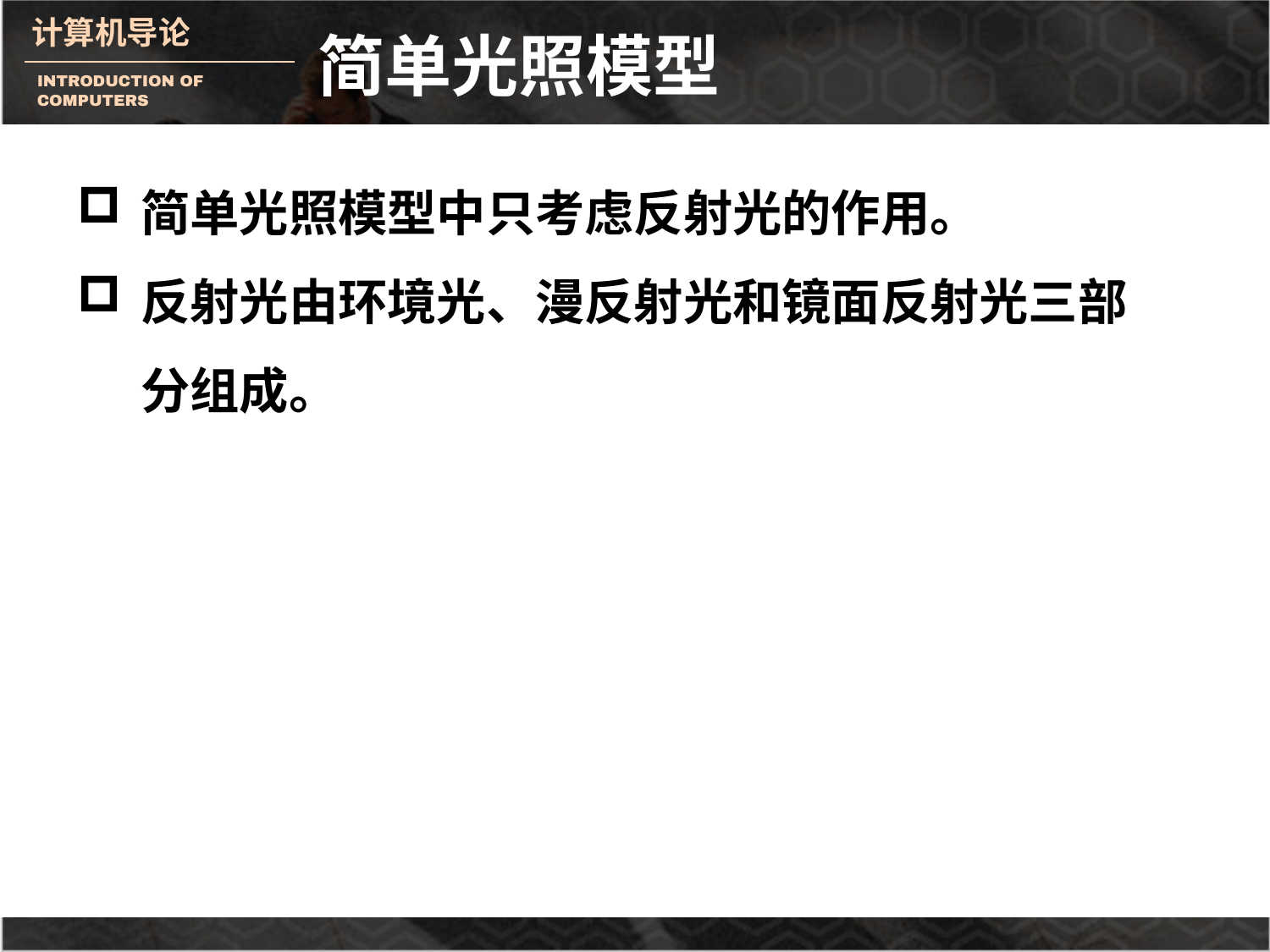

简单光照模型
简单光照模型中只考虑反射光的作用。
反射光由环境光、漫反射光和镜面反射光三部分组成。

101